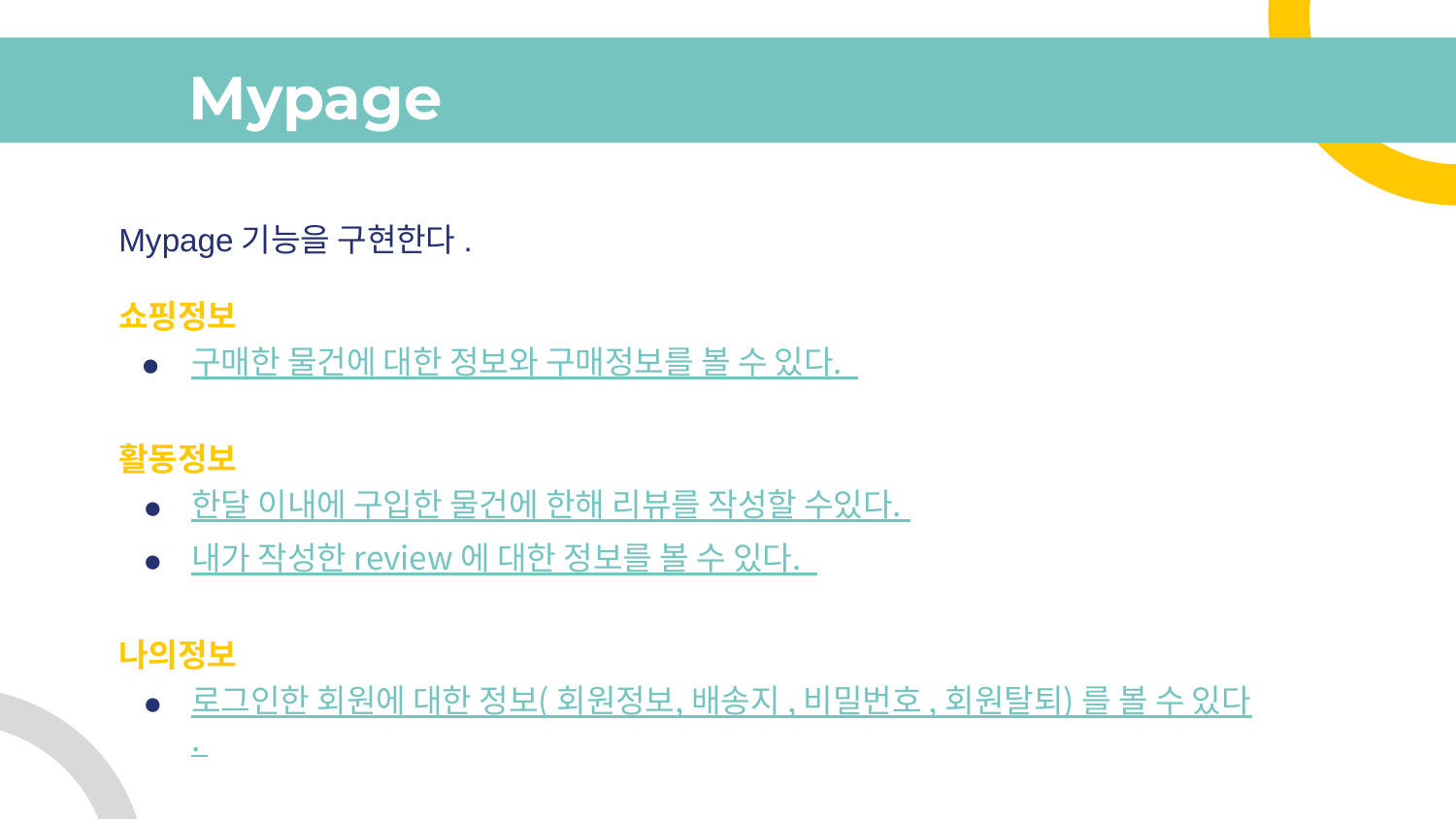

# Mypage
Mypage기능을 구현한다.
쇼핑정보
구매한 물건에 대한 정보와 구매정보를 볼 수 있다.

활동정보
한달 이내에 구입한 물건에 한해 리뷰를 작성할 수있다.
내가 작성한 review 에 대한 정보를 볼 수 있다.

나의정보
로그인한 회원에 대한 정보( 회원정보, 배송지 , 비밀번호 , 회원탈퇴) 를 볼 수 있다.